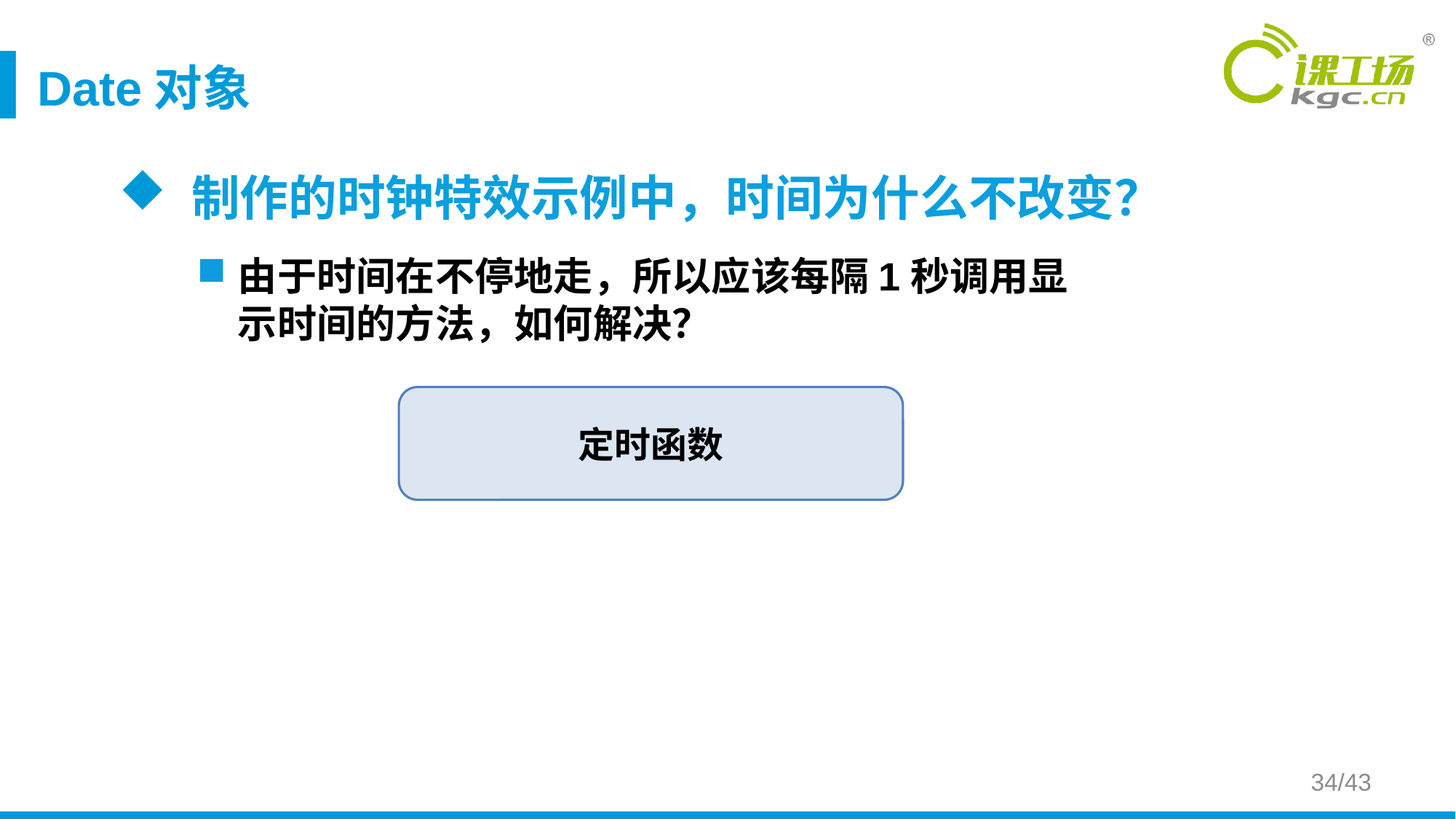

# Date对象
制作的时钟特效示例中，时间为什么不改变？

由于时间在不停地走，所以应该每隔1秒调用显示时间的方法，如何解决？

定时函数
34/43